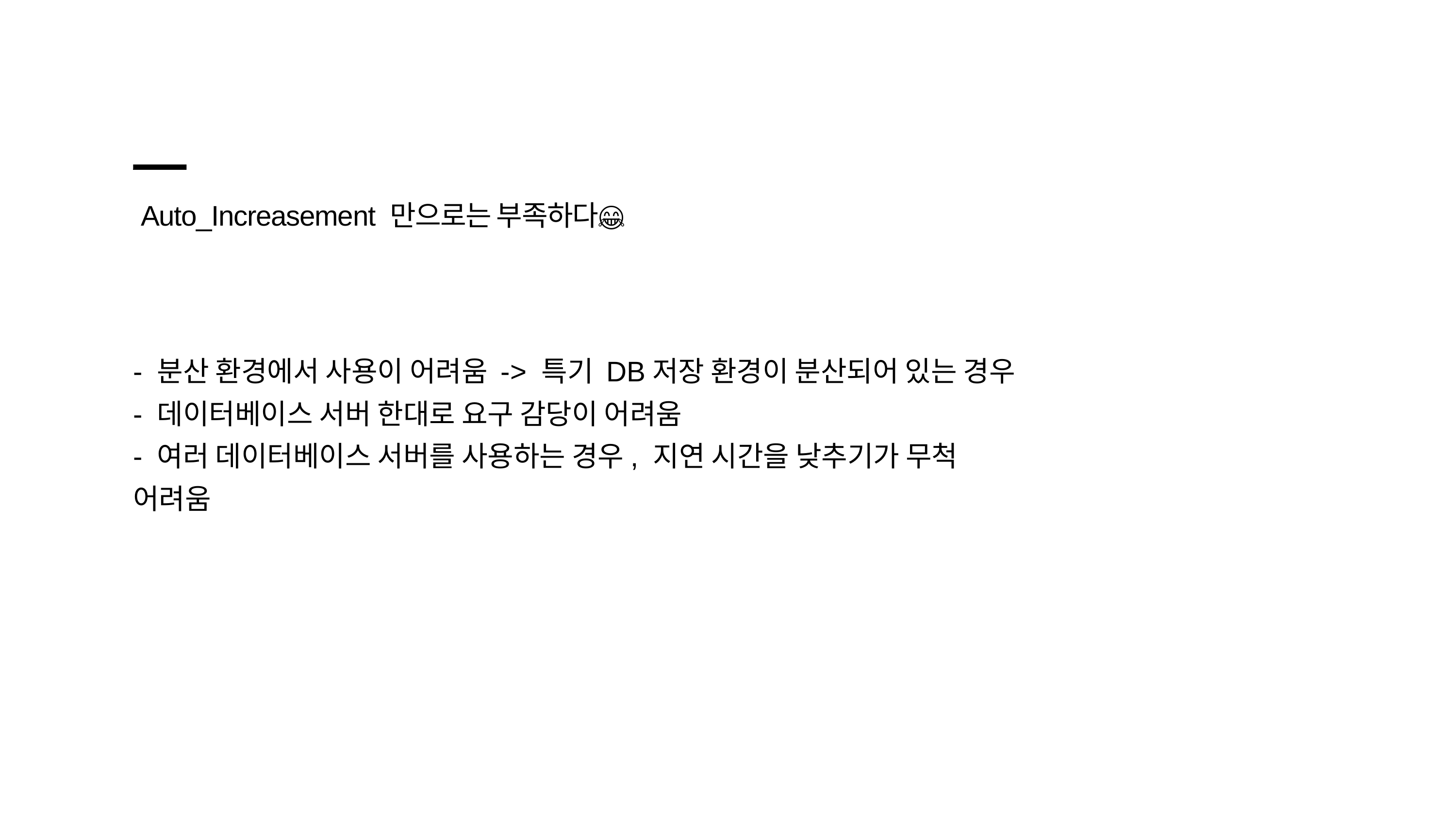

Auto_Increasement 만으로는 부족하다😂
- 분산 환경에서 사용이 어려움 -> 특기 DB저장 환경이 분산되어 있는 경우
- 데이터베이스 서버 한대로 요구 감당이 어려움
- 여러 데이터베이스 서버를 사용하는 경우, 지연 시간을 낮추기가 무척 어려움